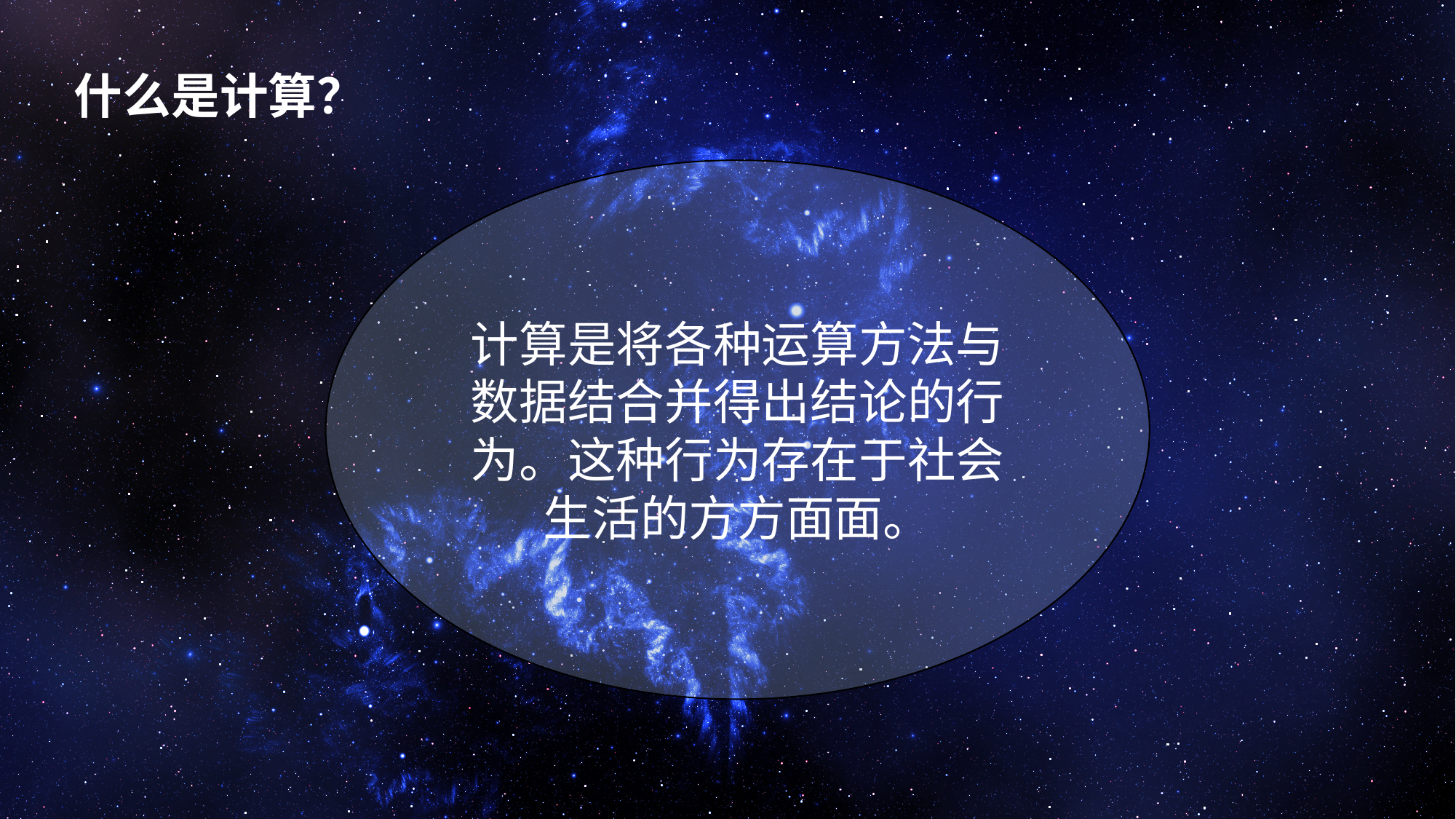

什么是计算？
计算是将各种运算方法与数据结合并得出结论的行为。这种行为存在于社会生活的方方面面。